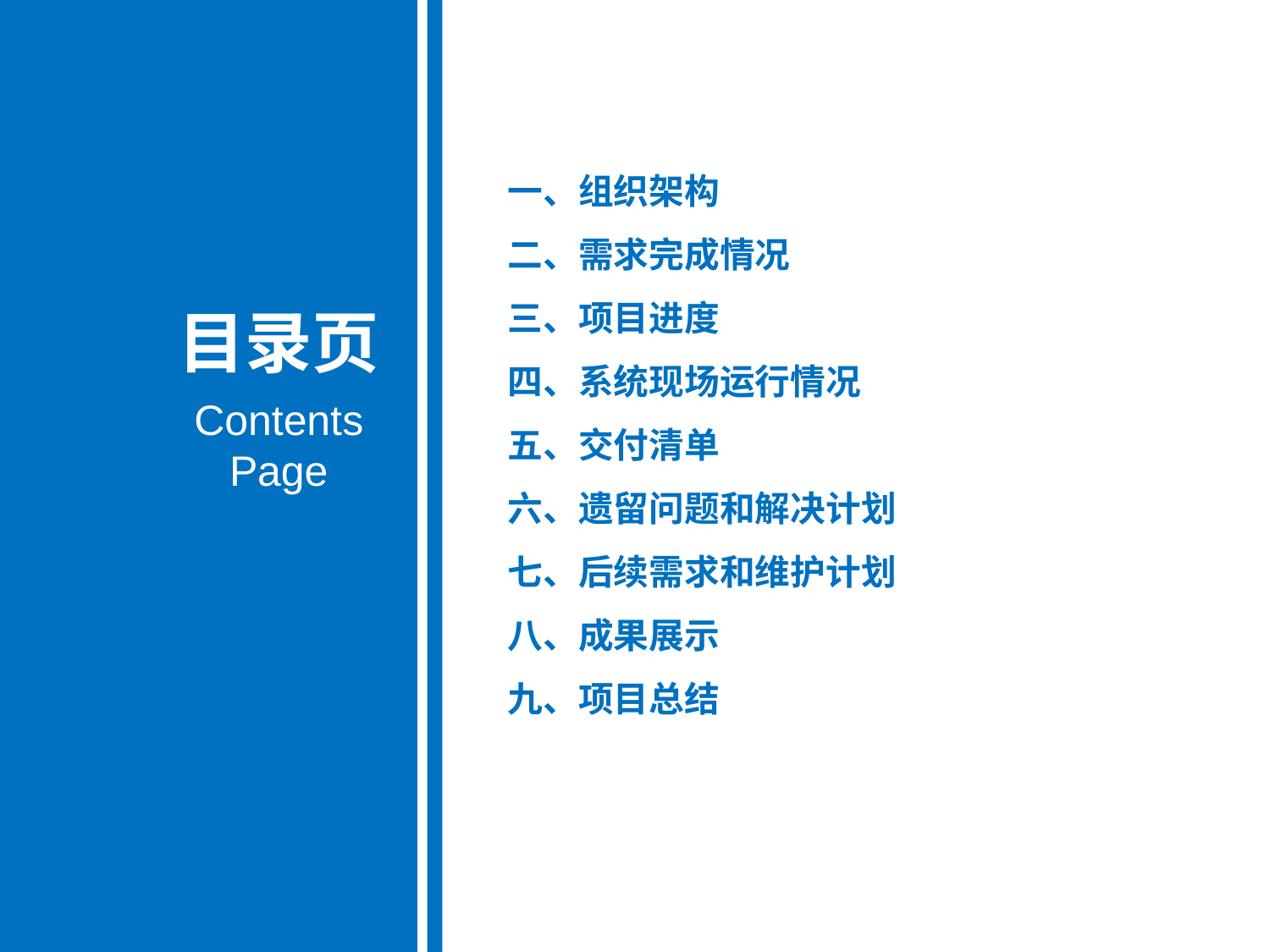

一、组织架构
二、需求完成情况
三、项目进度
四、系统现场运行情况
五、交付清单
六、遗留问题和解决计划
七、后续需求和维护计划
八、成果展示
九、项目总结

目录页
Contents Page